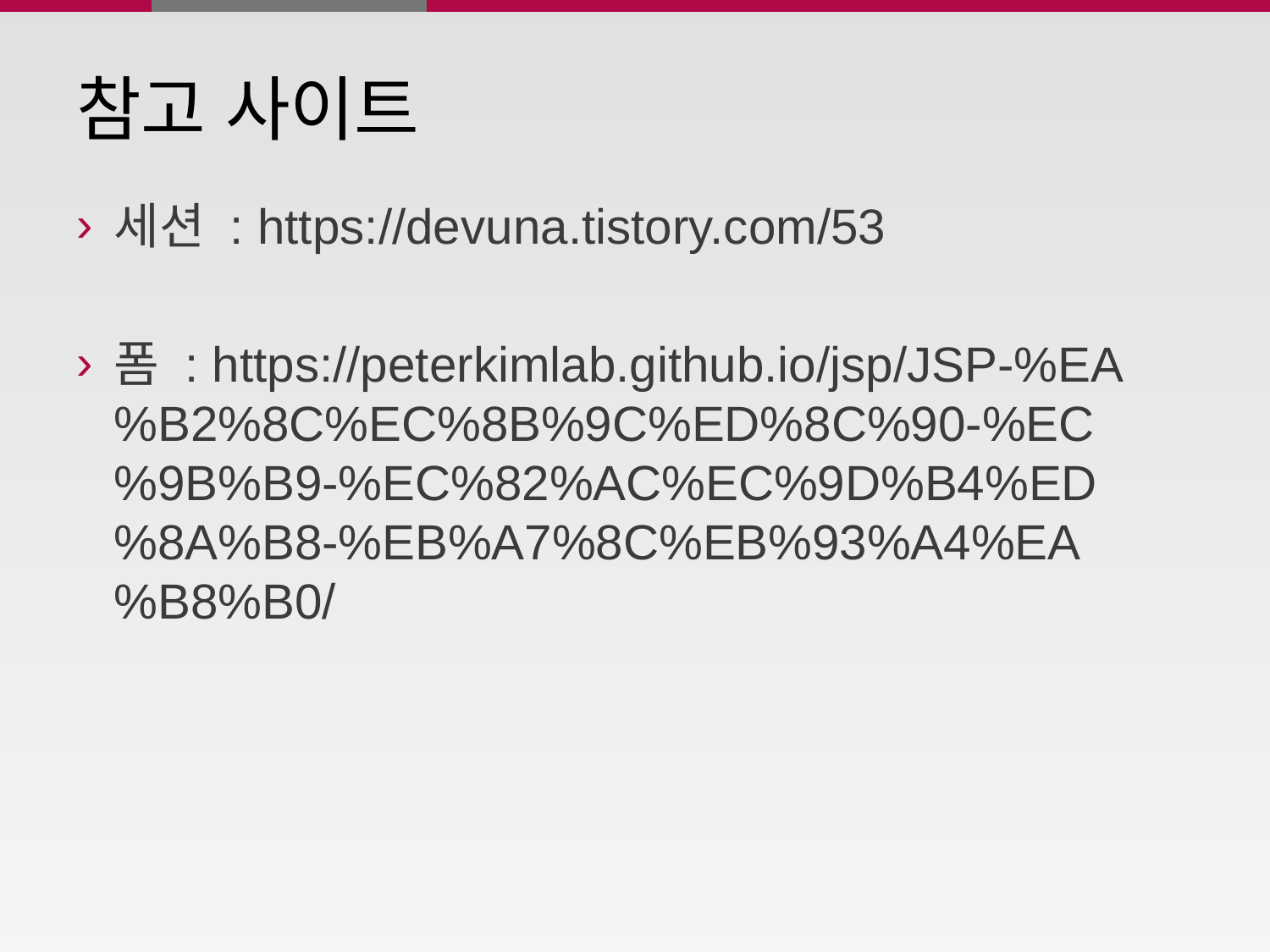

# 참고 사이트
세션 : https://devuna.tistory.com/53

폼 : https://peterkimlab.github.io/jsp/JSP-%EA%B2%8C%EC%8B%9C%ED%8C%90-%EC%9B%B9-%EC%82%AC%EC%9D%B4%ED%8A%B8-%EB%A7%8C%EB%93%A4%EA%B8%B0/